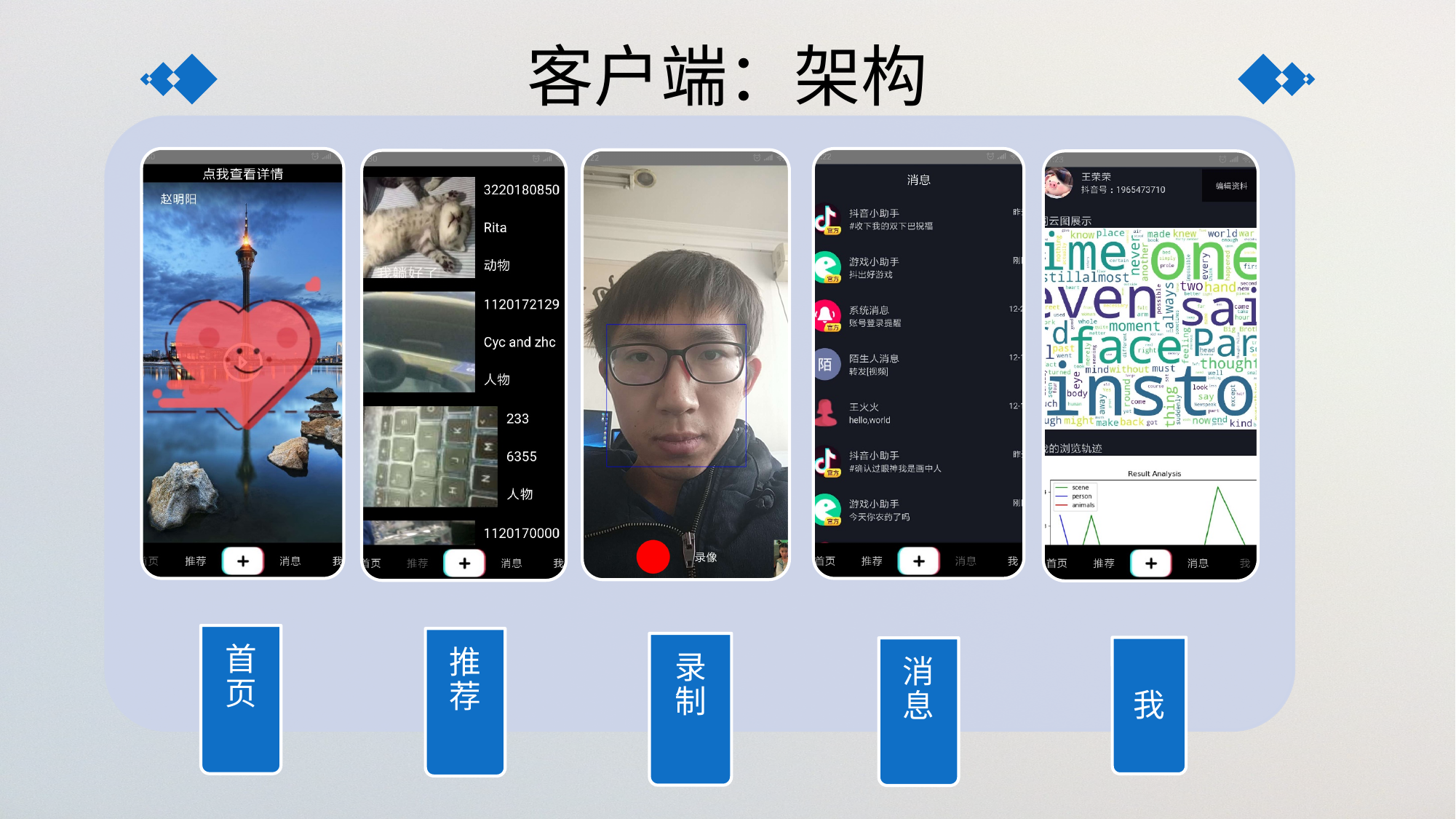

# 客户端：架构
首页
推荐
录制
消息
 我